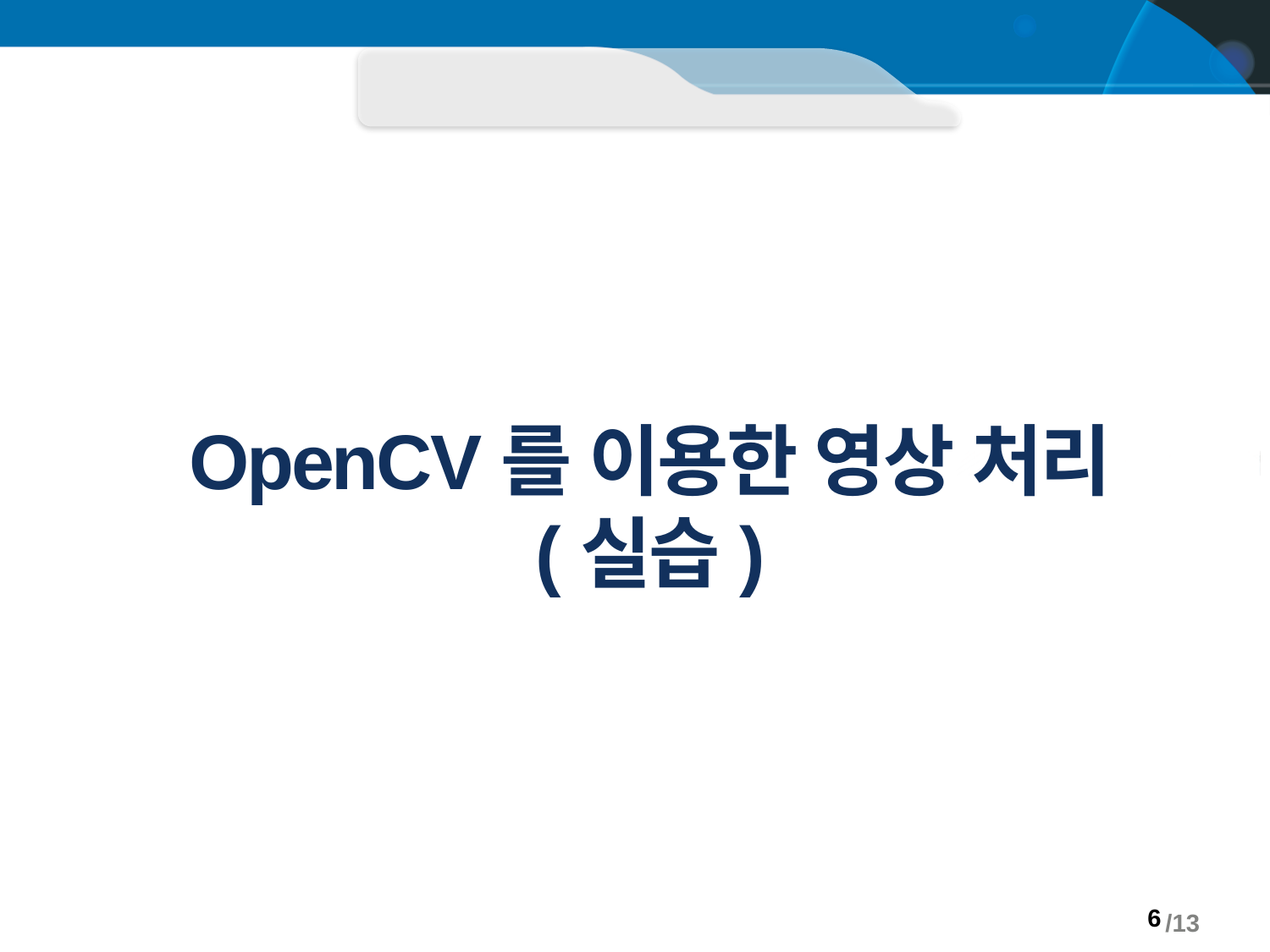

# OpenCV를 이용한 영상 처리 (실습)
6